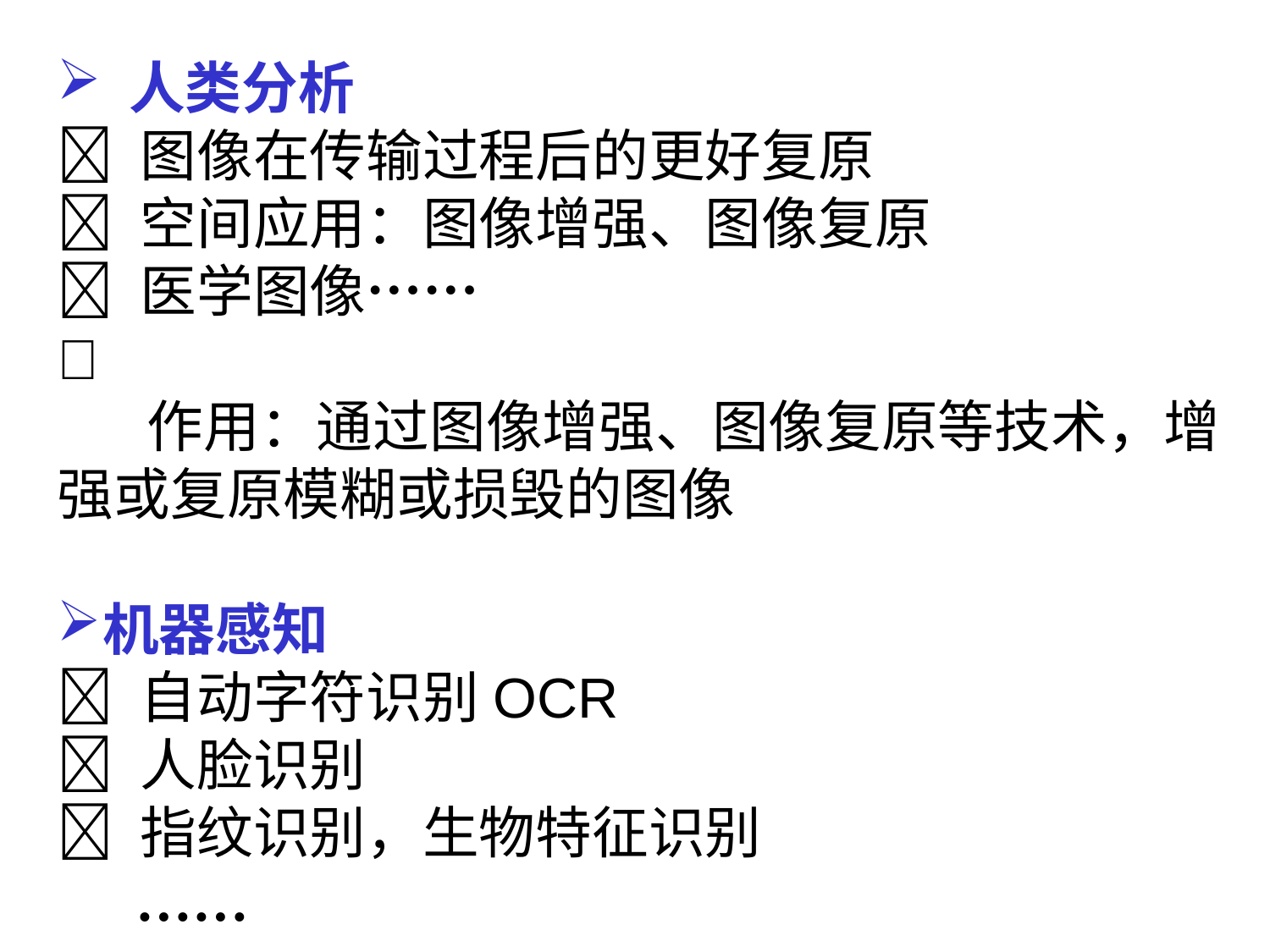

人类分析
􀀹 图像在传输过程后的更好复原
􀀹 空间应用：图像增强、图像复原
􀀹 医学图像……
􀀹
      作用：通过图像增强、图像复原等技术，增强或复原模糊或损毁的图像

机器感知
􀀹 自动字符识别OCR
􀀹 人脸识别
􀀹 指纹识别，生物特征识别
     ……